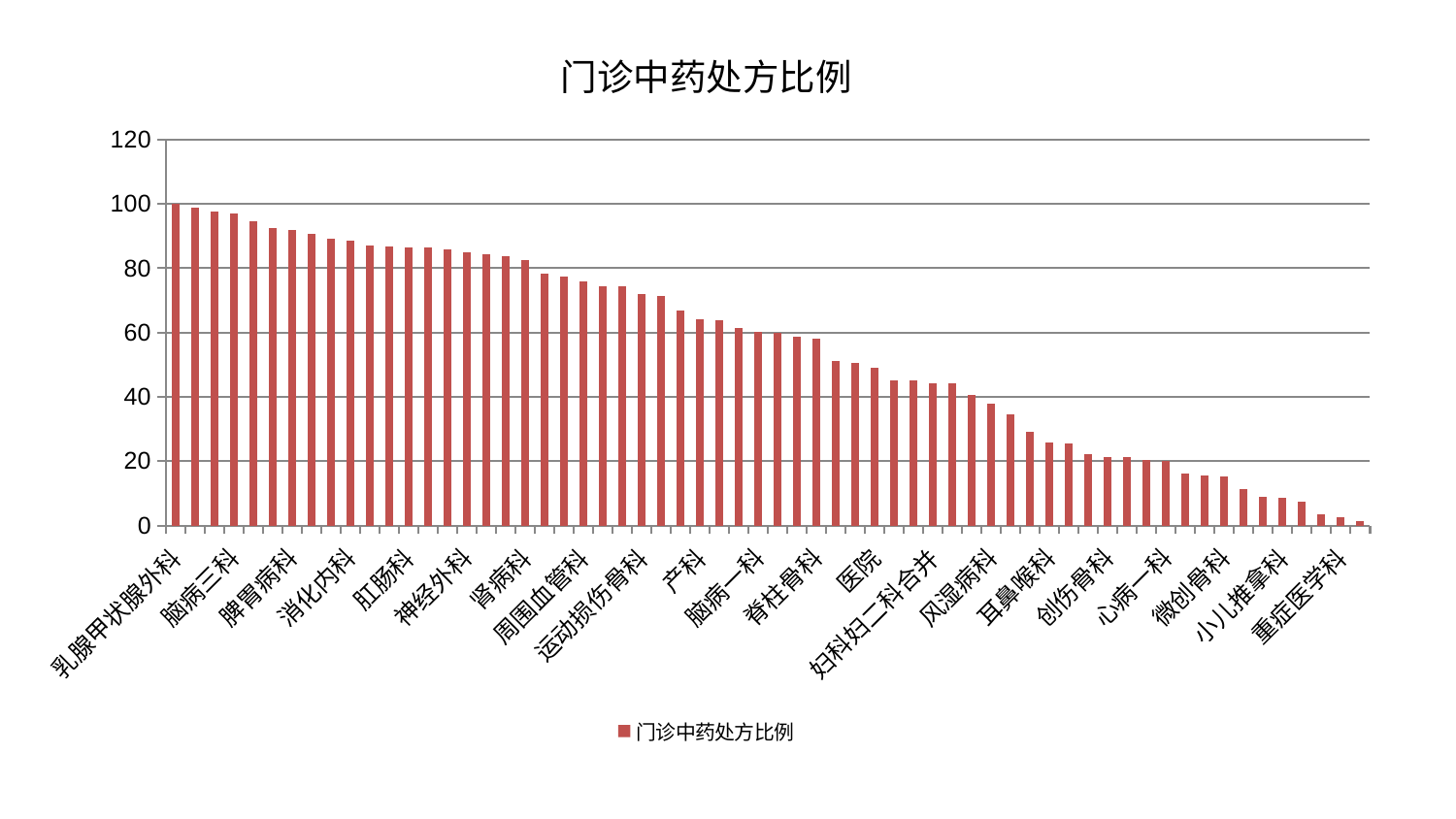

### Chart: 门诊中药处方比例

| Category | 门诊中药处方比例 |
|---|---|
| 乳腺甲状腺外科 | 100.0 |
| 脾胃科消化科合并 | 98.7237166590004 |
| 中医外治中心 | 97.74266912353507 |
| 脑病三科 | 97.00993917639603 |
| 身心医学科 | 94.60228904690133 |
| 心血管内科 | 92.47420422196086 |
| 脾胃病科 | 91.94512994668848 |
| 妇二科 | 90.62904798491569 |
| 神经内科 | 89.32109742600852 |
| 消化内科 | 88.57453605190703 |
| 东区肾病科 | 87.00992028692109 |
| 综合内科 | 86.7744604989381 |
| 肛肠科 | 86.5310007020739 |
| 针灸科 | 86.52267078486535 |
| 内分泌科 | 85.85047017924134 |
| 神经外科 | 85.08941461471376 |
| 肝胆外科 | 84.41995532194402 |
| 男科 | 83.74622843788892 |
| 肾病科 | 82.4668127666185 |
| 推拿科 | 78.37477864471761 |
| 肾脏内科 | 77.49496853744485 |
| 周围血管科 | 75.82367701494508 |
| 小儿骨科 | 74.53819274329197 |
| 普通外科 | 74.37977842961021 |
| 运动损伤骨科 | 72.01221412814822 |
| 显微骨科 | 71.34729045545248 |
| 治未病中心 | 66.80912333755347 |
| 产科 | 64.19058806692547 |
| 皮肤科 | 63.779041394600924 |
| 康复科 | 61.46678396124381 |
| 脑病一科 | 60.26758388920582 |
| 儿科 | 60.03175884352023 |
| 中医经典科 | 58.60561567788515 |
| 脊柱骨科 | 58.01298805066791 |
| 老年医学科 | 51.0887945615945 |
| 眼科 | 50.46542698641343 |
| 医院 | 49.03188331004298 |
| 关节骨科 | 45.24801606731795 |
| 口腔科 | 45.11066949321257 |
| 妇科妇二科合并 | 44.29012774133664 |
| 胸外科 | 44.1393428921162 |
| 血液科 | 40.53953317513136 |
| 风湿病科 | 37.77635464048732 |
| 脑病二科 | 34.59781639531448 |
| 心病二科 | 29.227907787267586 |
| 耳鼻喉科 | 25.73711913702169 |
| 骨科 | 25.569005468414364 |
| 肝病科 | 22.240351454292547 |
| 创伤骨科 | 21.368313494819173 |
| 东区重症医学科 | 21.305183550028225 |
| 西区重症医学科 | 20.441094901051212 |
| 心病一科 | 20.225245086907723 |
| 美容皮肤科 | 16.296439817772907 |
| 泌尿外科 | 15.550917308890845 |
| 微创骨科 | 15.30991216276021 |
| 心病四科 | 11.25828965257964 |
| 呼吸内科 | 8.970017826459538 |
| 小儿推拿科 | 8.686072885193706 |
| 心病三科 | 7.349625109321392 |
| 妇科 | 3.4062963159978943 |
| 重症医学科 | 2.425868289161483 |
| 肿瘤内科 | 1.2719912967347713 |
68